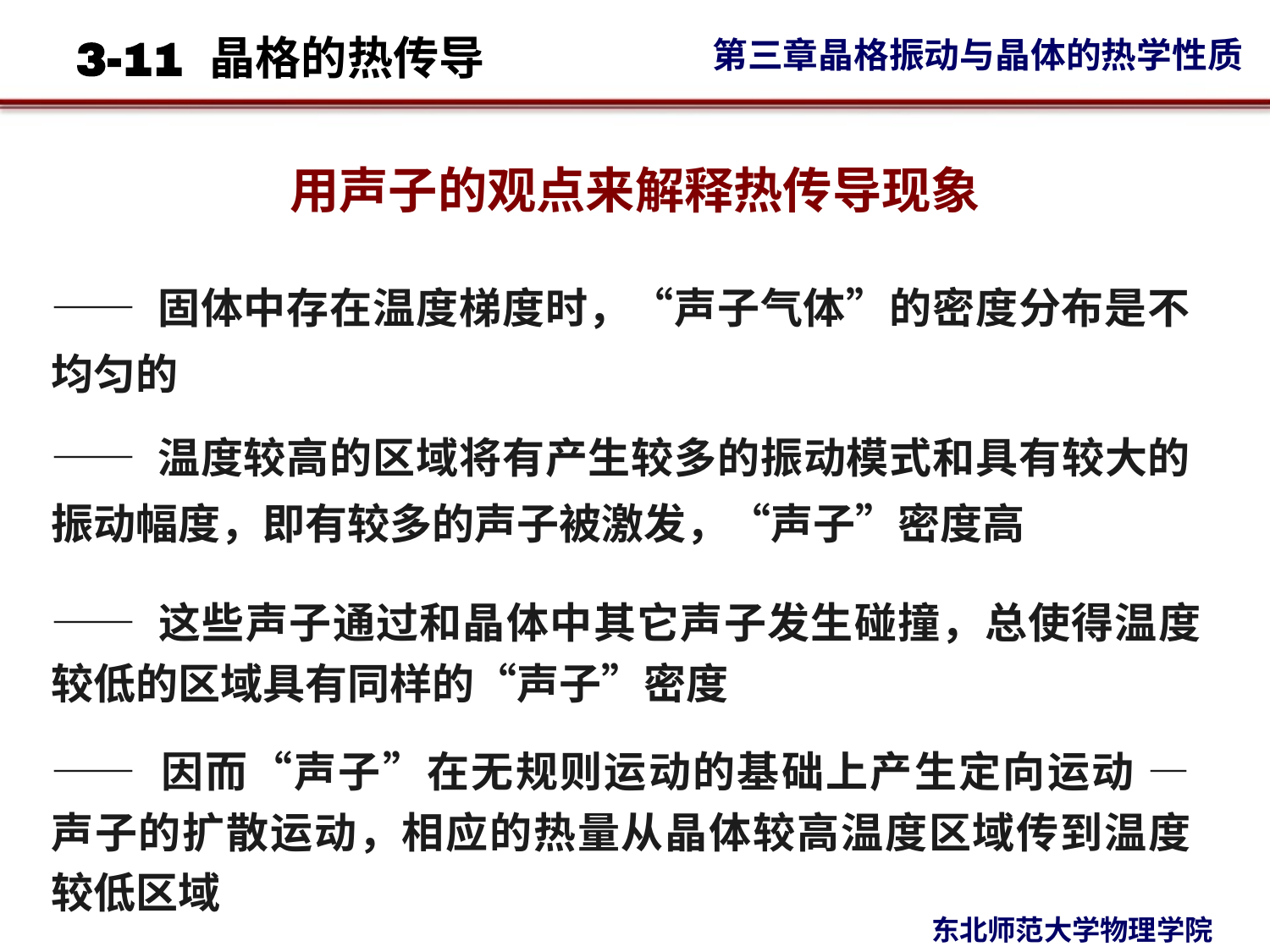

用声子的观点来解释热传导现象
—— 固体中存在温度梯度时，“声子气体”的密度分布是不均匀的
—— 温度较高的区域将有产生较多的振动模式和具有较大的振动幅度，即有较多的声子被激发，“声子”密度高
—— 这些声子通过和晶体中其它声子发生碰撞，总使得温度较低的区域具有同样的“声子”密度
—— 因而“声子”在无规则运动的基础上产生定向运动 — 声子的扩散运动，相应的热量从晶体较高温度区域传到温度较低区域